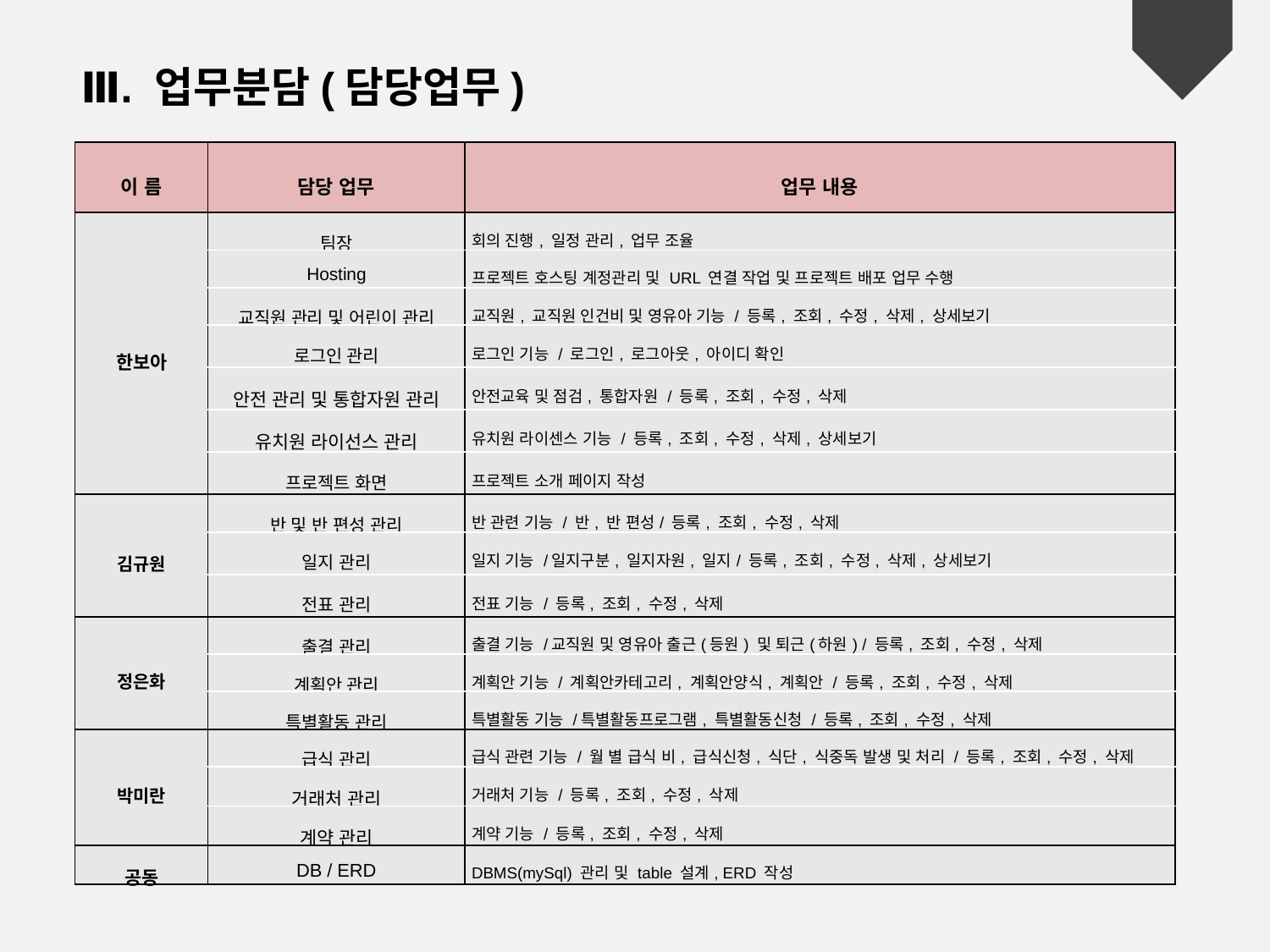

Ⅲ. 업무분담(담당업무)
| 이 름 | 담당 업무 | 업무 내용 |
| --- | --- | --- |
| 한보아 | 팀장 | 회의 진행, 일정 관리, 업무 조율 |
|  | Hosting | 프로젝트 호스팅 계정관리 및 URL 연결 작업 및 프로젝트 배포 업무 수행 |
|  | 교직원 관리 및 어린이 관리 | 교직원, 교직원 인건비 및 영유아 기능 / 등록, 조회, 수정, 삭제, 상세보기 |
|  | 로그인 관리 | 로그인 기능 / 로그인, 로그아웃, 아이디 확인 |
|  | 안전 관리 및 통합자원 관리 | 안전교육 및 점검, 통합자원 / 등록, 조회, 수정, 삭제 |
|  | 유치원 라이선스 관리 | 유치원 라이센스 기능 / 등록, 조회, 수정, 삭제, 상세보기 |
|  | 프로젝트 화면 | 프로젝트 소개 페이지 작성 |
| 김규원 | 반 및 반 편성 관리 | 반 관련 기능 / 반, 반 편성/ 등록, 조회, 수정, 삭제 |
|  | 일지 관리 | 일지 기능 /일지구분, 일지자원, 일지/ 등록, 조회, 수정, 삭제, 상세보기 |
|  | 전표 관리 | 전표 기능 / 등록, 조회, 수정, 삭제 |
| 정은화 | 출결 관리 | 출결 기능 /교직원 및 영유아 출근(등원) 및 퇴근(하원) / 등록, 조회, 수정, 삭제 |
|  | 계획안 관리 | 계획안 기능 / 계획안카테고리, 계획안양식, 계획안 / 등록, 조회, 수정, 삭제 |
|  | 특별활동 관리 | 특별활동 기능 /특별활동프로그램, 특별활동신청 / 등록, 조회, 수정, 삭제 |
| 박미란 | 급식 관리 | 급식 관련 기능 / 월 별 급식 비, 급식신청, 식단, 식중독 발생 및 처리 / 등록, 조회, 수정, 삭제 |
|  | 거래처 관리 | 거래처 기능 / 등록, 조회, 수정, 삭제 |
|  | 계약 관리 | 계약 기능 / 등록, 조회, 수정, 삭제 |
| 공동 | DB / ERD | DBMS(mySql) 관리 및 table 설계, ERD 작성 |